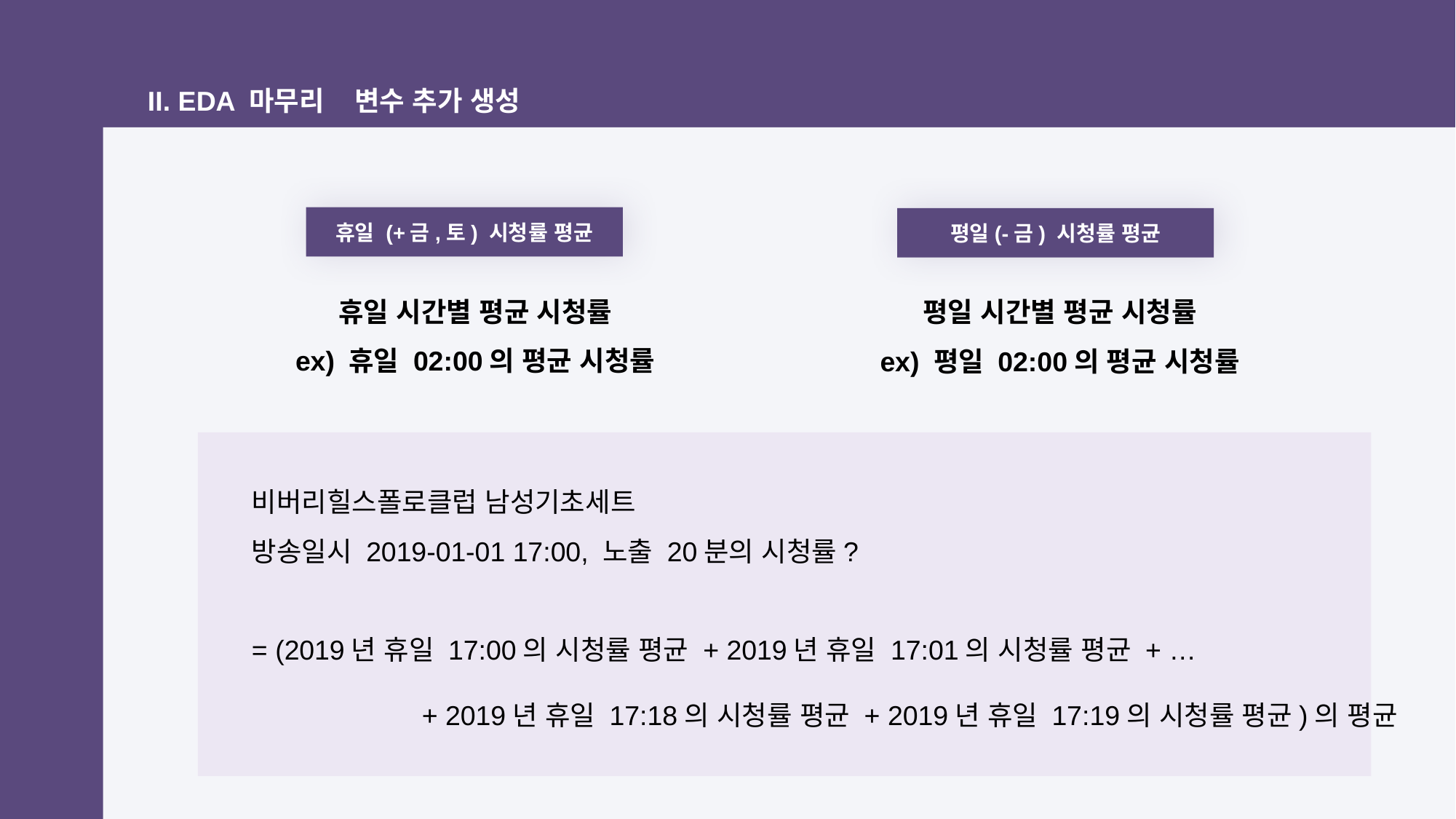

II. EDA 마무리    변수 추가 생성
휴일 (+금,토) 시청률 평균
평일(-금) 시청률 평균

휴일 시간별 평균 시청률
ex) 휴일 02:00의 평균 시청률
평일 시간별 평균 시청률
ex) 평일 02:00의 평균 시청률

비버리힐스폴로클럽 남성기초세트
방송일시 2019-01-01 17:00, 노출 20분의 시청률?

= (2019년 휴일 17:00의 시청률 평균 + 2019년 휴일 17:01의 시청률 평균 + …
 	        + 2019년 휴일 17:18의 시청률 평균 + 2019년 휴일 17:19의 시청률 평균)의 평균